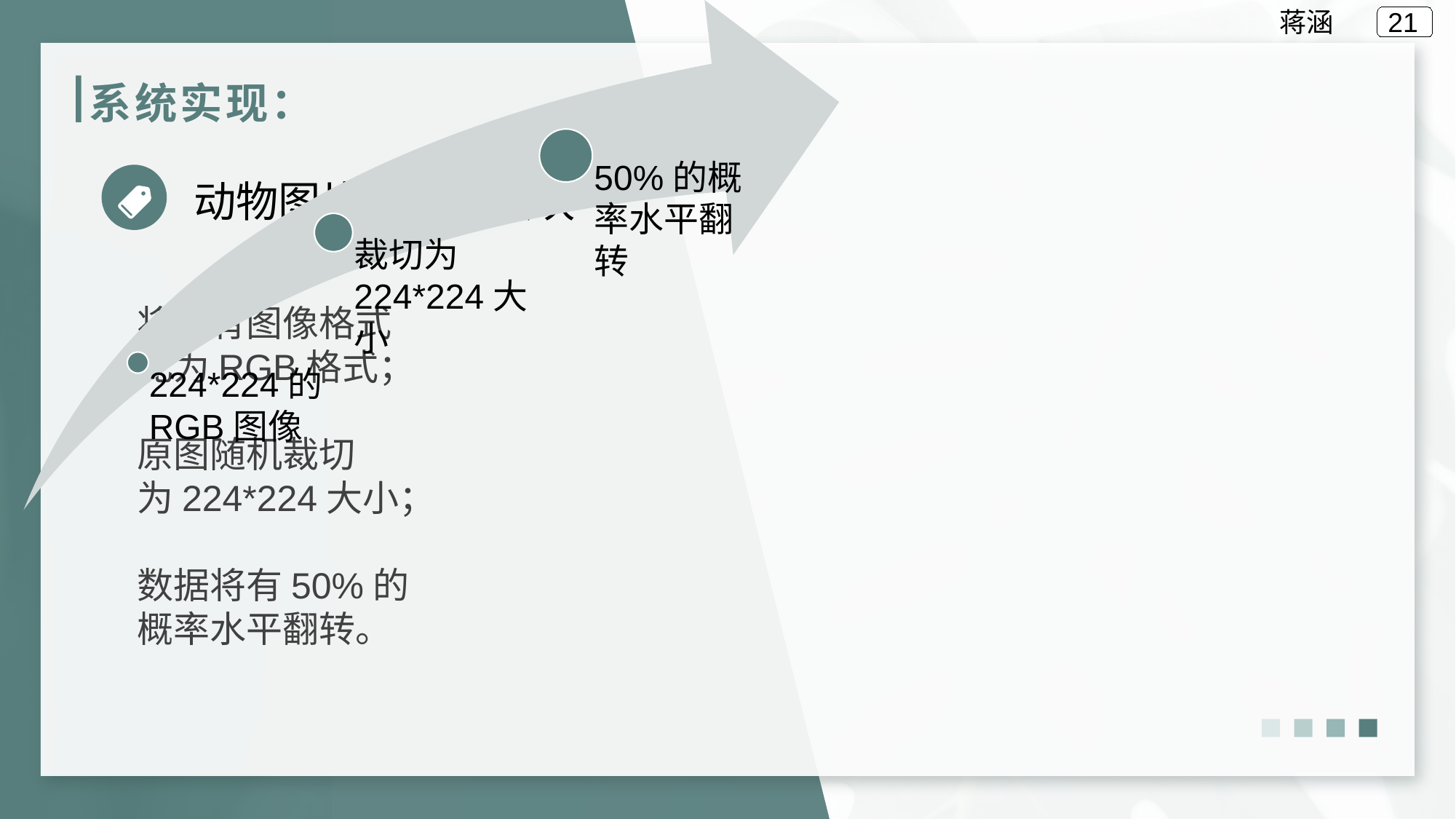

蒋涵
# 系统实现：

224*224的RGB图像
裁切为224*224大小
50%的概率水平翻转
动物图片预处理模块

将所有图像格式
化为RGB格式；
原图随机裁切
为224*224大小；
数据将有50%的
概率水平翻转。